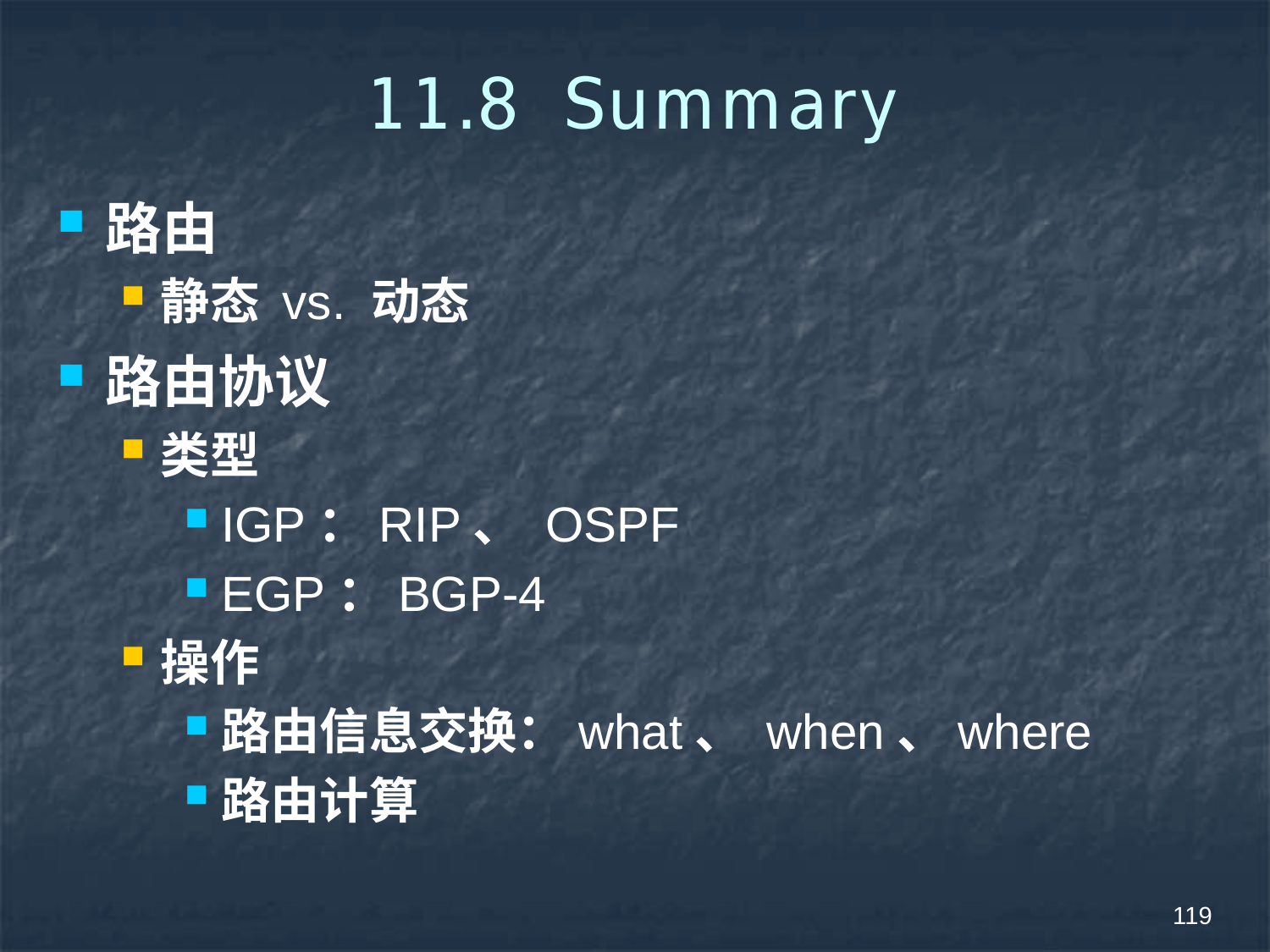

# 11.8  Summary
路由
静态 vs. 动态
路由协议
类型
IGP：RIP、 OSPF
EGP：BGP-4
操作
路由信息交换：what、 when、where
路由计算
119